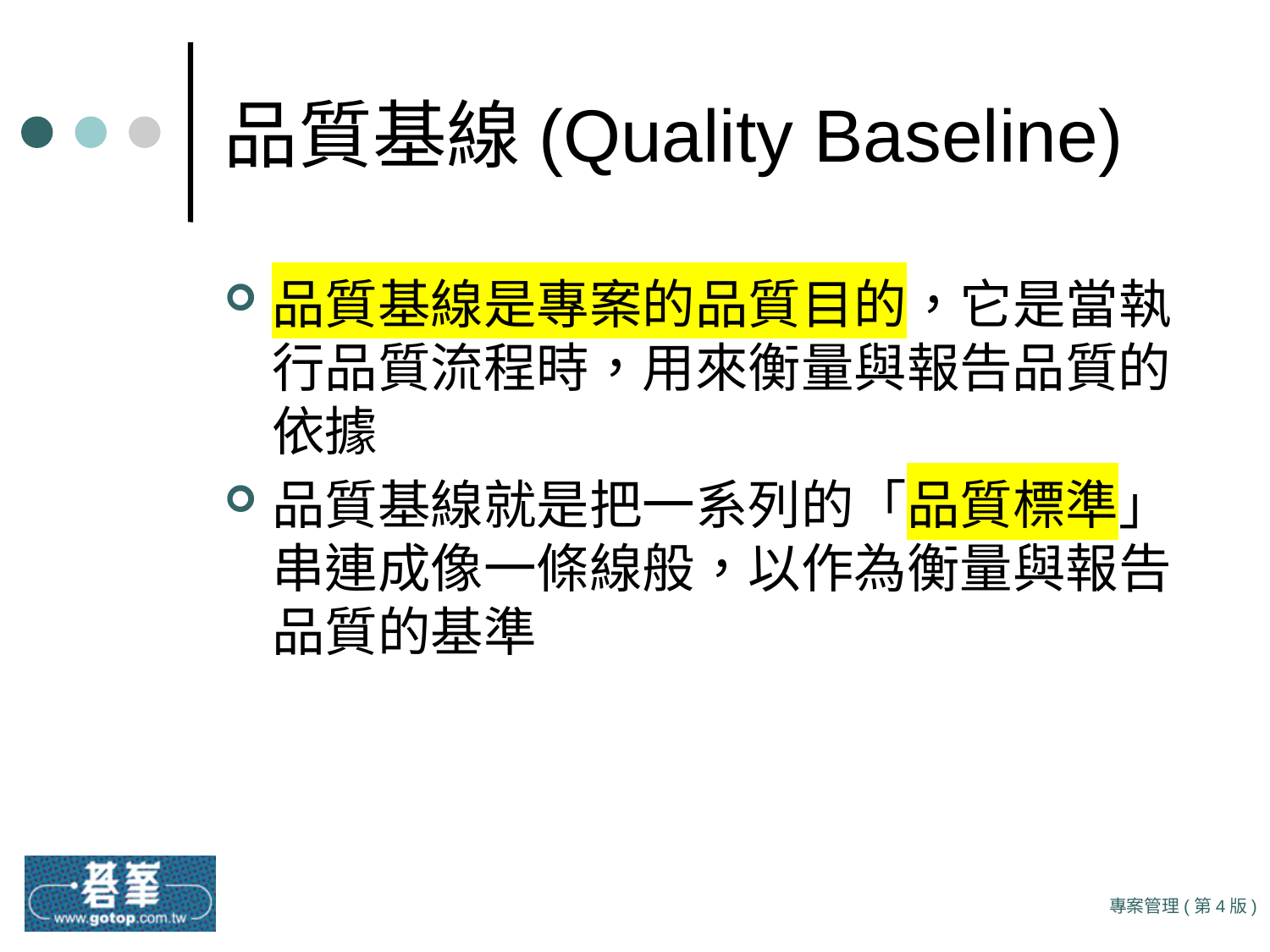

# 品質基線(Quality Baseline)
品質基線是專案的品質目的，它是當執行品質流程時，用來衡量與報告品質的依據
品質基線就是把一系列的「品質標準」串連成像一條線般，以作為衡量與報告品質的基準
專案管理(第4版)